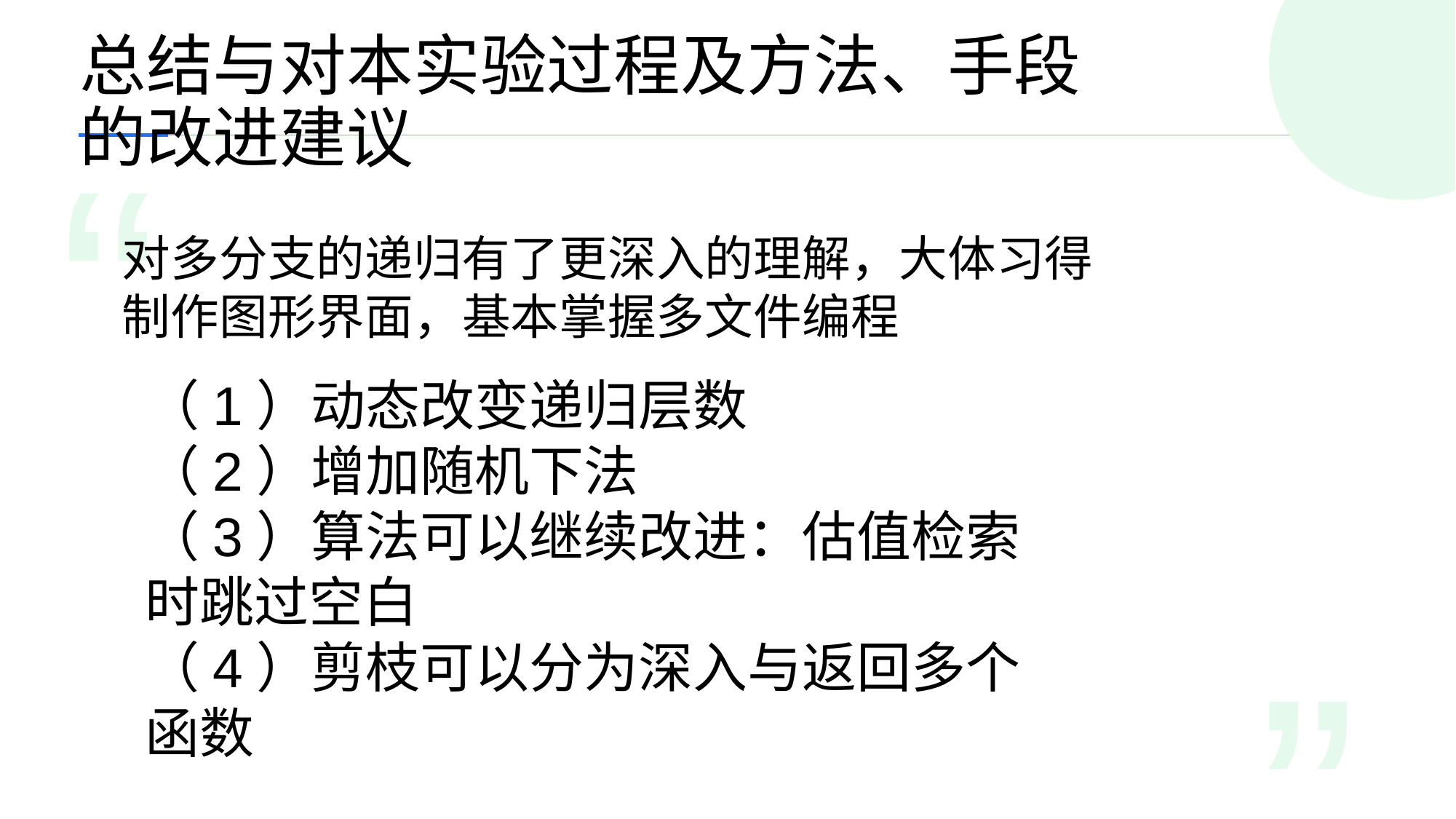

总结与对本实验过程及方法、手段的改进建议

“
对多分支的递归有了更深入的理解，大体习得制作图形界面，基本掌握多文件编程
（1）动态改变递归层数（2）增加随机下法（3）算法可以继续改进：估值检索时跳过空白（4）剪枝可以分为深入与返回多个函数
”